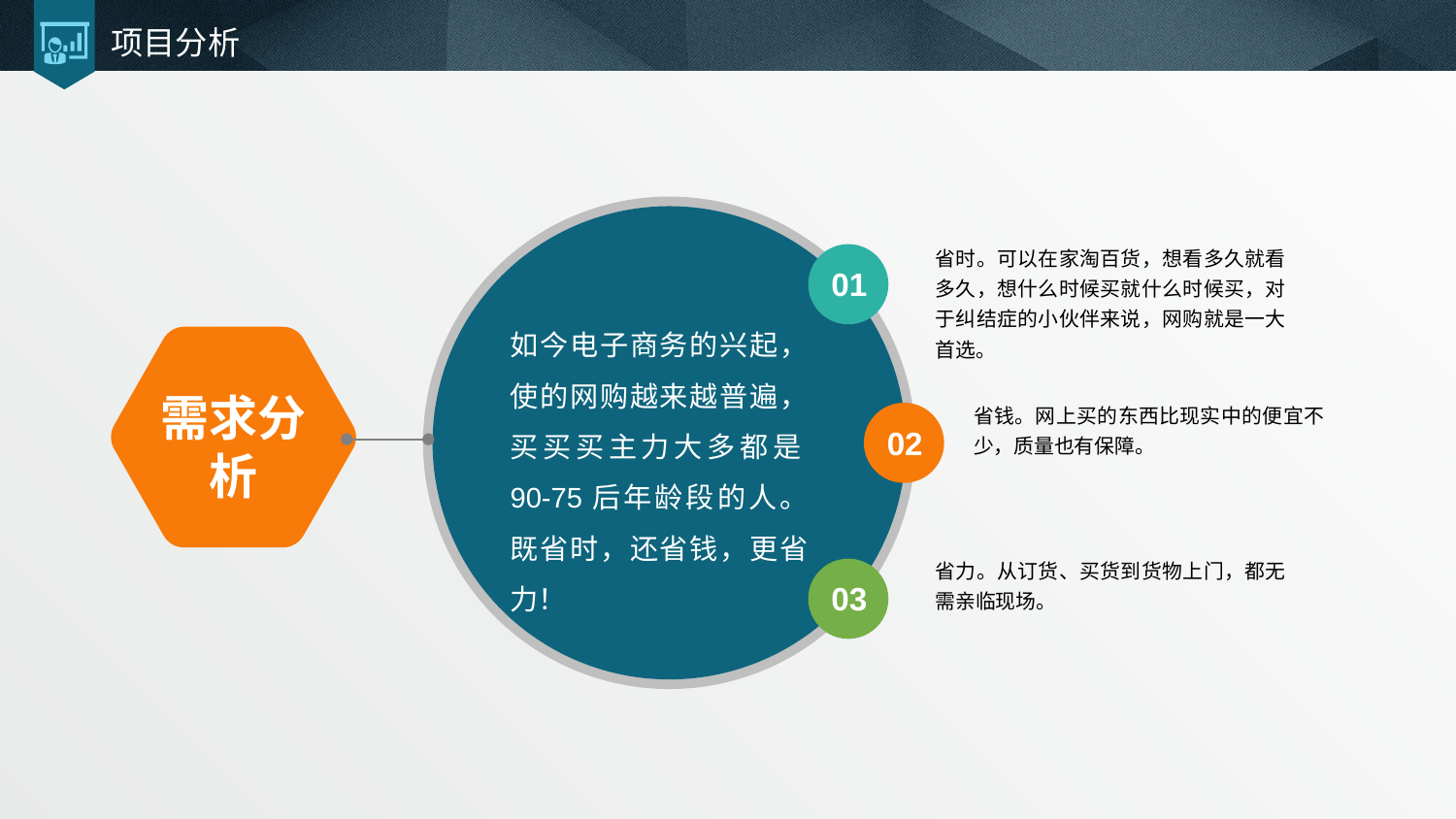

# 项目分析

省时。可以在家淘百货，想看多久就看多久，想什么时候买就什么时候买，对于纠结症的小伙伴来说，网购就是一大首选。

01
如今电子商务的兴起，使的网购越来越普遍，买买买主力大多都是90-75后年龄段的人。既省时，还省钱，更省力！

需求分析
省钱。网上买的东西比现实中的便宜不少，质量也有保障。

02
省力。从订货、买货到货物上门，都无需亲临现场。

03